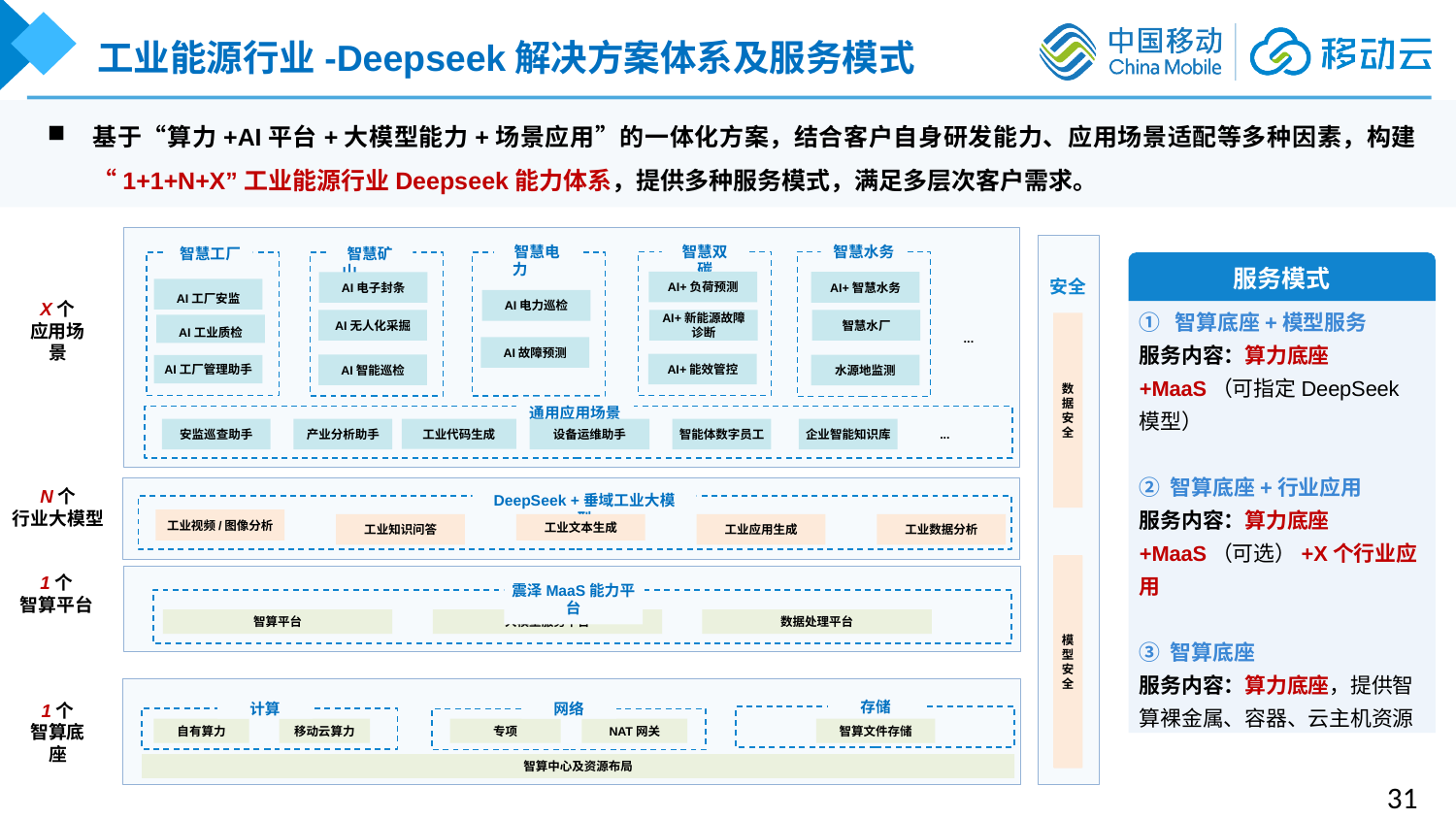

工业能源行业-Deepseek解决方案体系及服务模式
基于“算力+AI平台+大模型能力+场景应用”的一体化方案，结合客户自身研发能力、应用场景适配等多种因素，构建“1+1+N+X”工业能源行业Deepseek能力体系，提供多种服务模式，满足多层次客户需求。

智慧工厂
智慧矿山
智慧电力
智慧双碳
智慧水务

AI+负荷预测
AI+智慧水务
AI电子封条
AI工厂安监
AI电力巡检
AI无人化采掘
AI+新能源故障
诊断
智慧水厂
AI工业质检
...
AI故障预测
AI+能效管控
AI智能巡检
水源地监测
AI工厂管理助手
通用应用场景

安监巡查助手
产业分析助手
工业代码生成
设备运维助手
智能体数字员工
企业智能知识库
...

DeepSeek +垂域工业大模型

工业视频/图像分析
工业知识问答
工业文本生成
工业应用生成
工业数据分析

震泽MaaS能力平台

智算平台
大模型服务平台
数据处理平台

存储
计算
网络

自有算力
移动云算力
专项
NAT网关
智算文件存储
智算中心及资源布局

服务模式
①  智算底座+模型服务
服务内容：算力底座+MaaS（可指定DeepSeek模型）

② 智算底座+行业应用
服务内容：算力底座+MaaS（可选）+X个行业应用

③ 智算底座
服务内容：算力底座，提供智算裸金属、容器、云主机资源
安全
X个
应用场景
数据安全
N个
行业大模型
模型安全
1个
智算平台
1个
智算底座